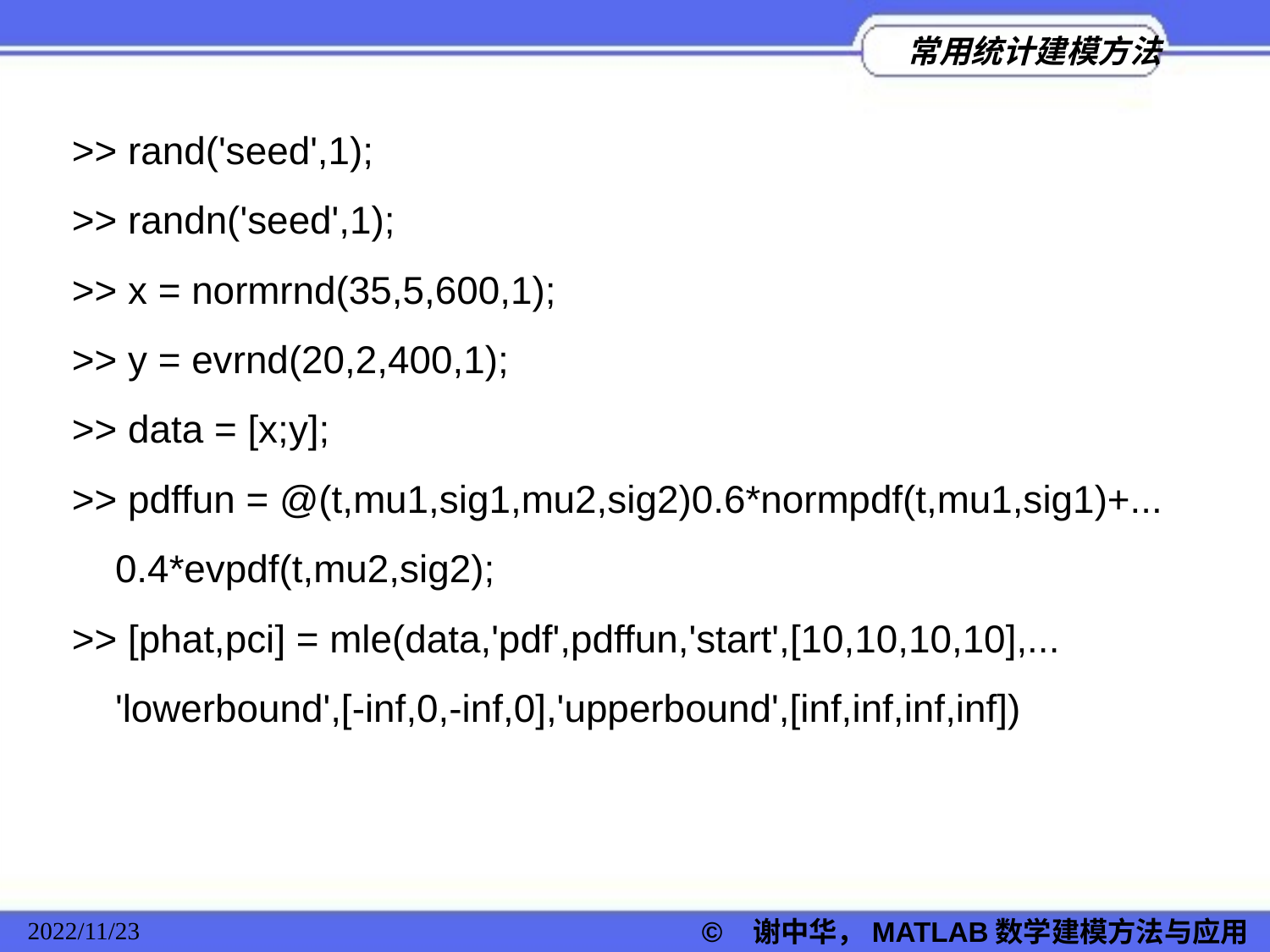

>> rand('seed',1);
>> randn('seed',1);
>> x = normrnd(35,5,600,1);
>> y = evrnd(20,2,400,1);
>> data = [x;y];
>> pdffun = @(t,mu1,sig1,mu2,sig2)0.6*normpdf(t,mu1,sig1)+...
    0.4*evpdf(t,mu2,sig2);
>> [phat,pci] = mle(data,'pdf',pdffun,'start',[10,10,10,10],...
    'lowerbound',[-inf,0,-inf,0],'upperbound',[inf,inf,inf,inf])
©   谢中华，MATLAB数学建模方法与应用
2022/11/23